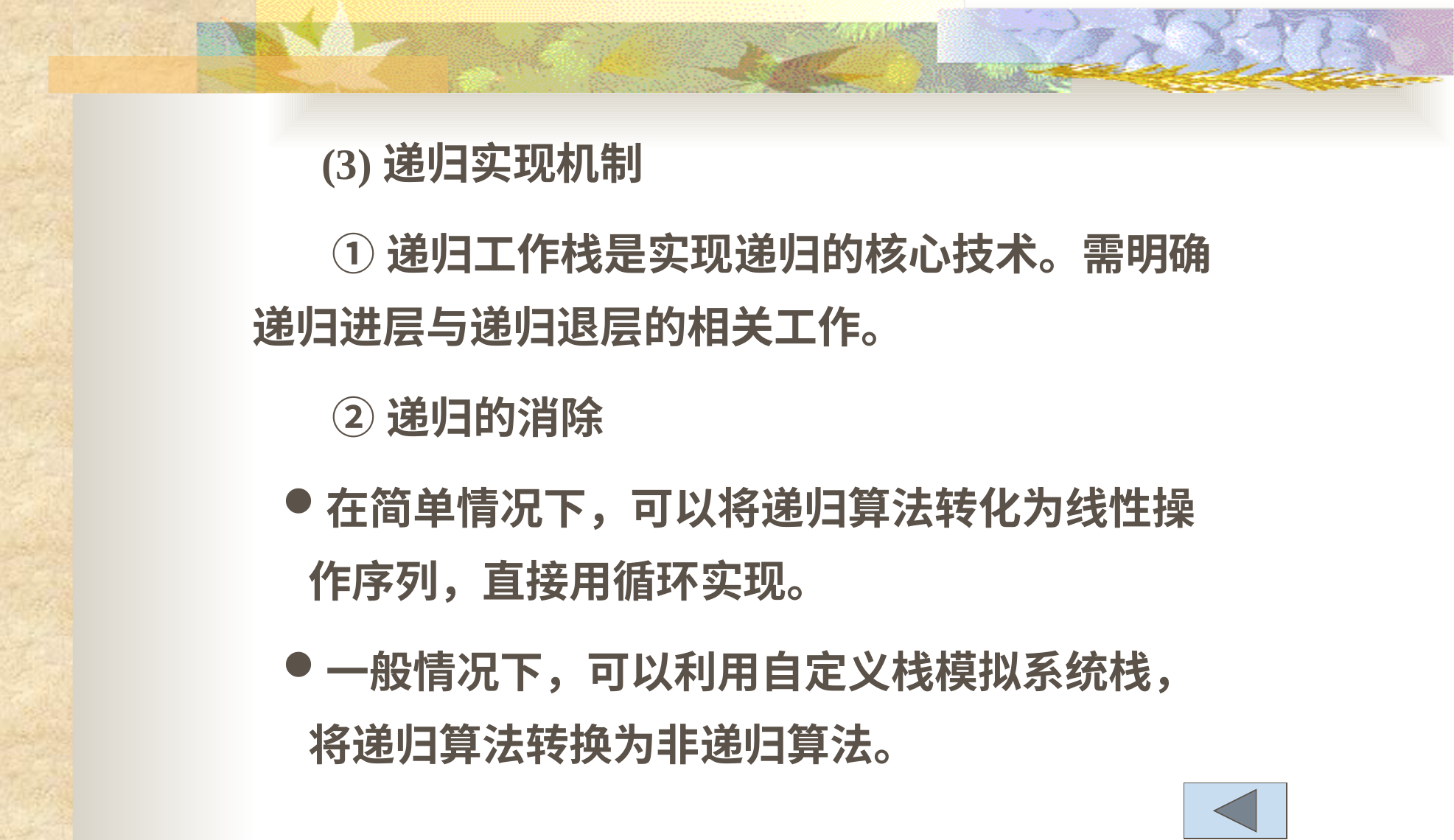

(3)递归实现机制
        ①递归工作栈是实现递归的核心技术。需明确递归进层与递归退层的相关工作。
        ②递归的消除
在简单情况下，可以将递归算法转化为线性操作序列，直接用循环实现。
一般情况下，可以利用自定义栈模拟系统栈，将递归算法转换为非递归算法。